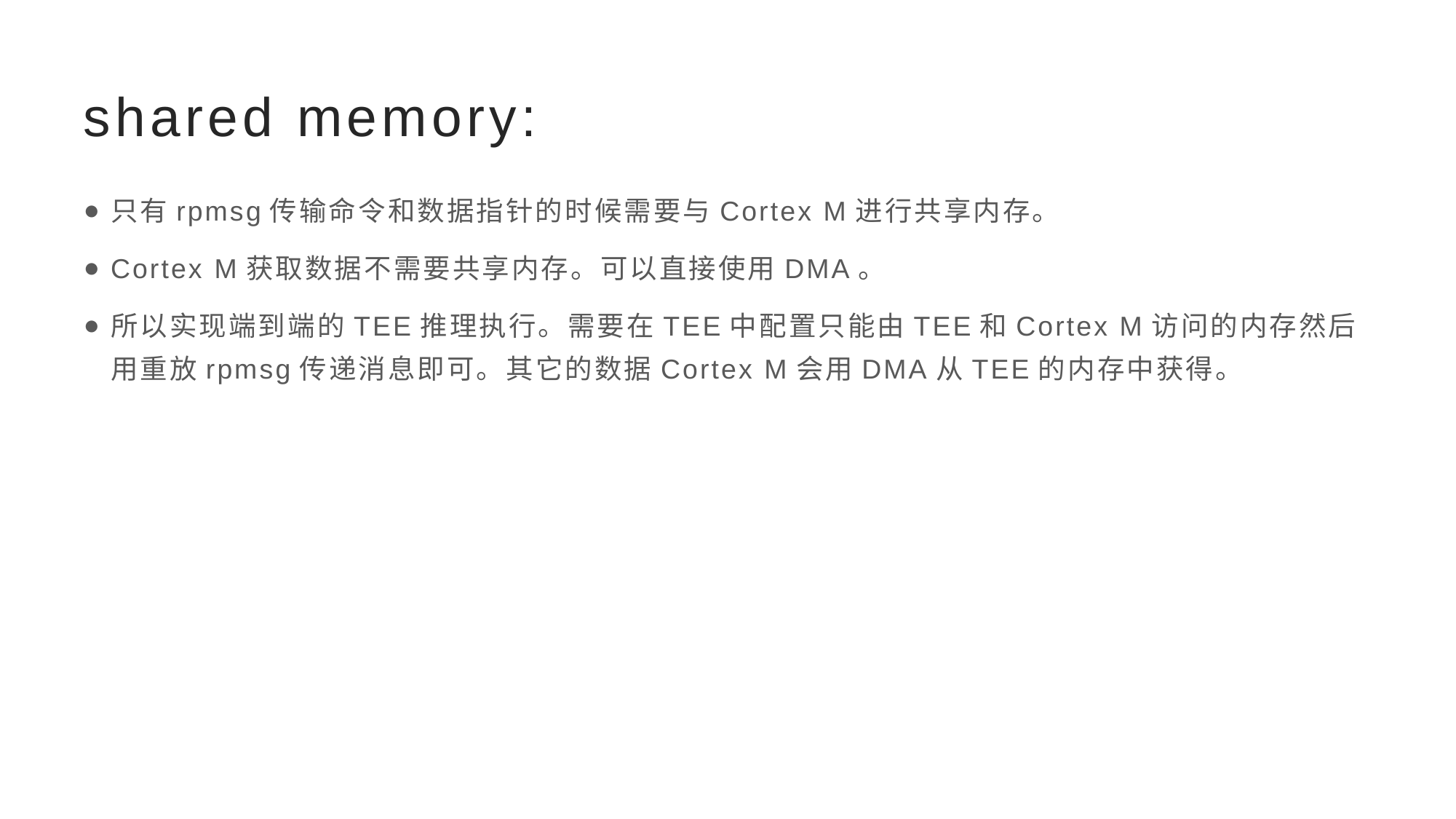

# shared memory:
只有rpmsg传输命令和数据指针的时候需要与Cortex M进行共享内存。
Cortex M获取数据不需要共享内存。可以直接使用DMA。
所以实现端到端的TEE推理执行。需要在TEE中配置只能由TEE和Cortex M访问的内存然后用重放rpmsg传递消息即可。其它的数据Cortex M会用DMA从TEE的内存中获得。